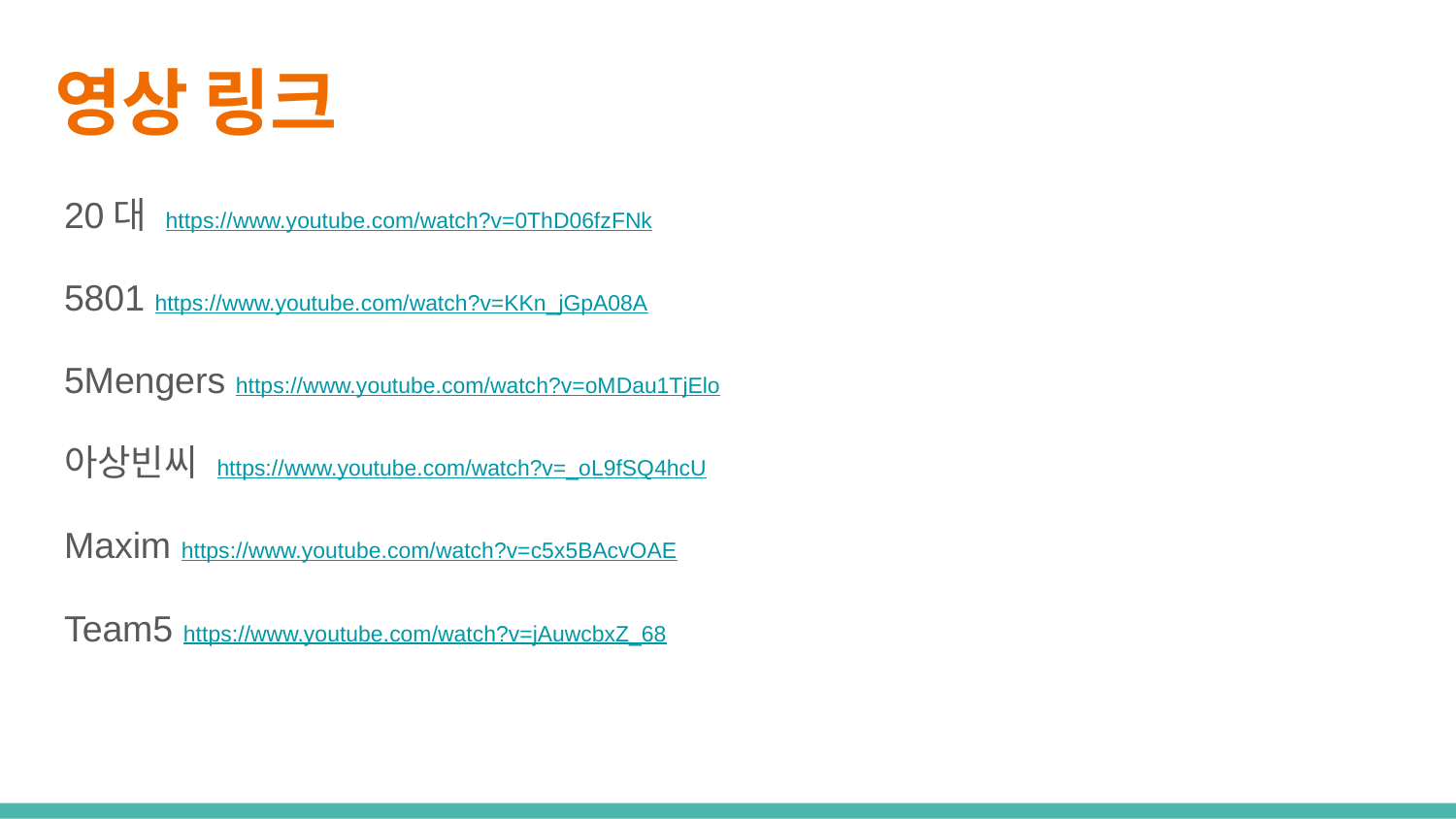

# 영상 링크
20대 https://www.youtube.com/watch?v=0ThD06fzFNk
5801 https://www.youtube.com/watch?v=KKn_jGpA08A
5Mengers https://www.youtube.com/watch?v=oMDau1TjElo
아상빈씨 https://www.youtube.com/watch?v=_oL9fSQ4hcU
Maxim https://www.youtube.com/watch?v=c5x5BAcvOAE
Team5 https://www.youtube.com/watch?v=jAuwcbxZ_68